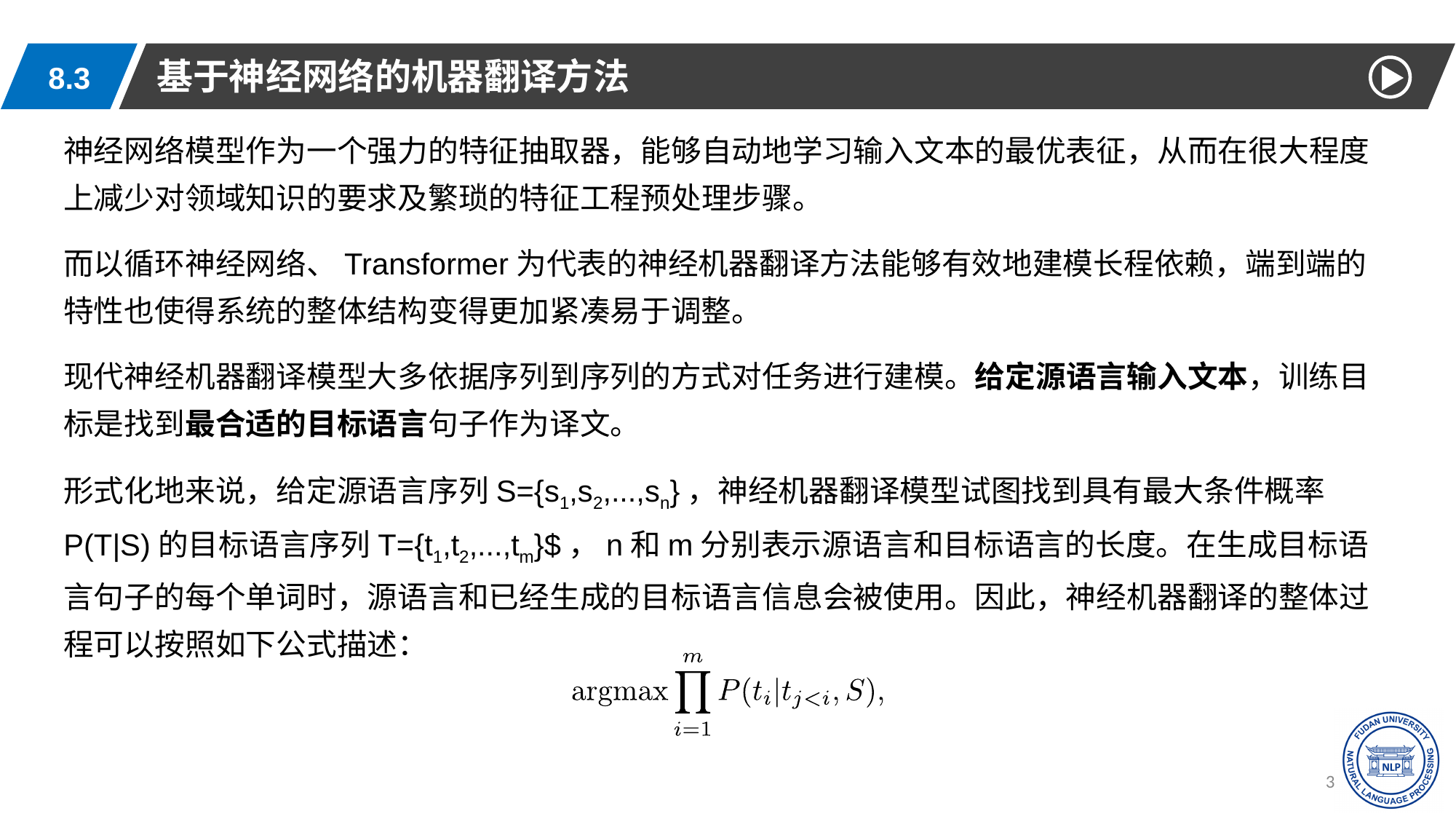

基于神经网络的机器翻译方法
8.3

神经网络模型作为一个强力的特征抽取器，能够自动地学习输入文本的最优表征，从而在很大程度上减少对领域知识的要求及繁琐的特征工程预处理步骤。
而以循环神经网络、Transformer为代表的神经机器翻译方法能够有效地建模长程依赖，端到端的特性也使得系统的整体结构变得更加紧凑易于调整。
现代神经机器翻译模型大多依据序列到序列的方式对任务进行建模。给定源语言输入文本，训练目标是找到最合适的目标语言句子作为译文。
形式化地来说，给定源语言序列S={s1,s2,...,sn}，神经机器翻译模型试图找到具有最大条件概率P(T|S)的目标语言序列T={t1,t2,...,tm}$，n和m分别表示源语言和目标语言的长度。在生成目标语言句子的每个单词时，源语言和已经生成的目标语言信息会被使用。因此，神经机器翻译的整体过程可以按照如下公式描述：

38